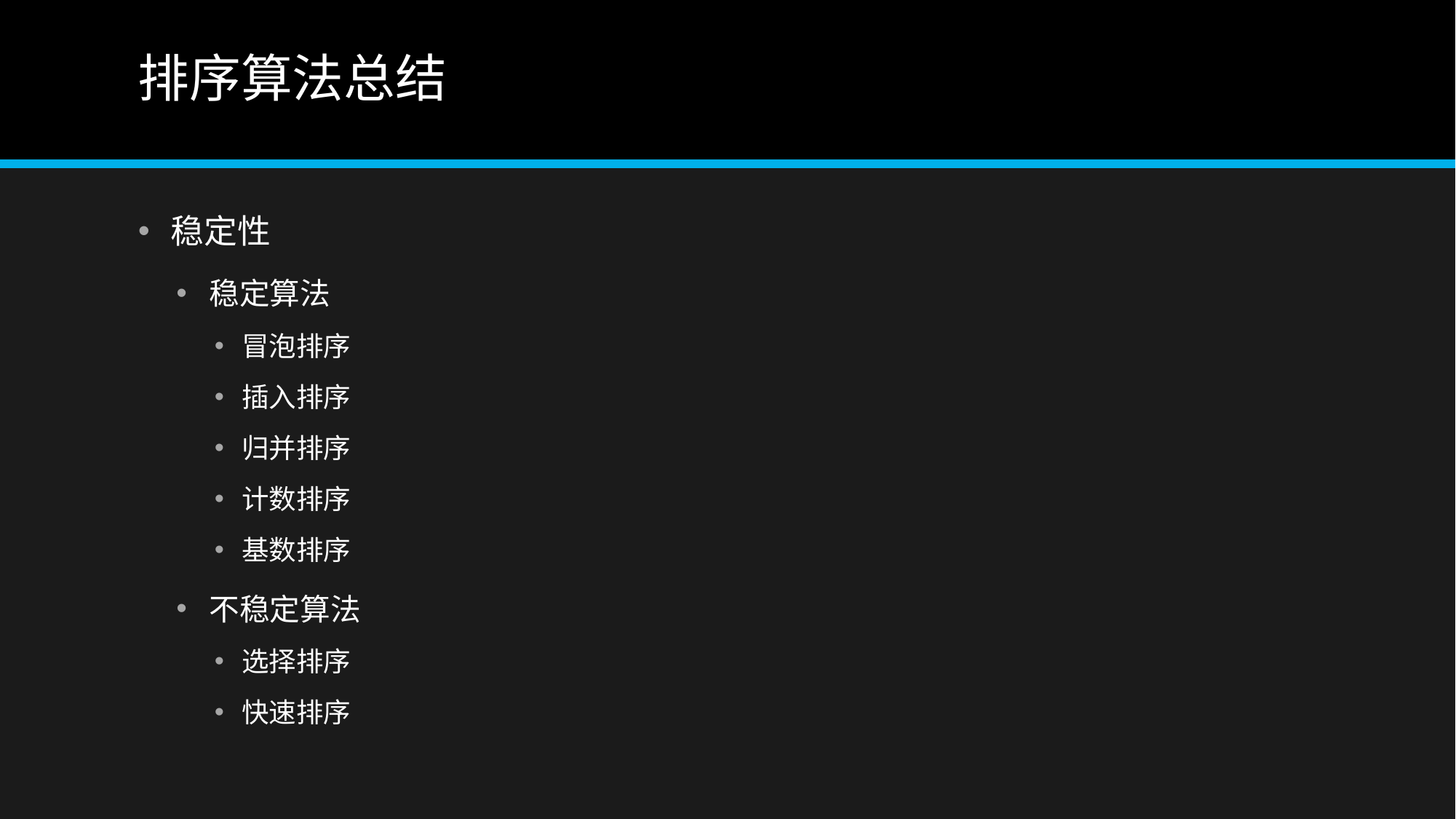

# 排序算法总结
稳定性
稳定算法
冒泡排序
插入排序
归并排序
计数排序
基数排序
不稳定算法
选择排序
快速排序